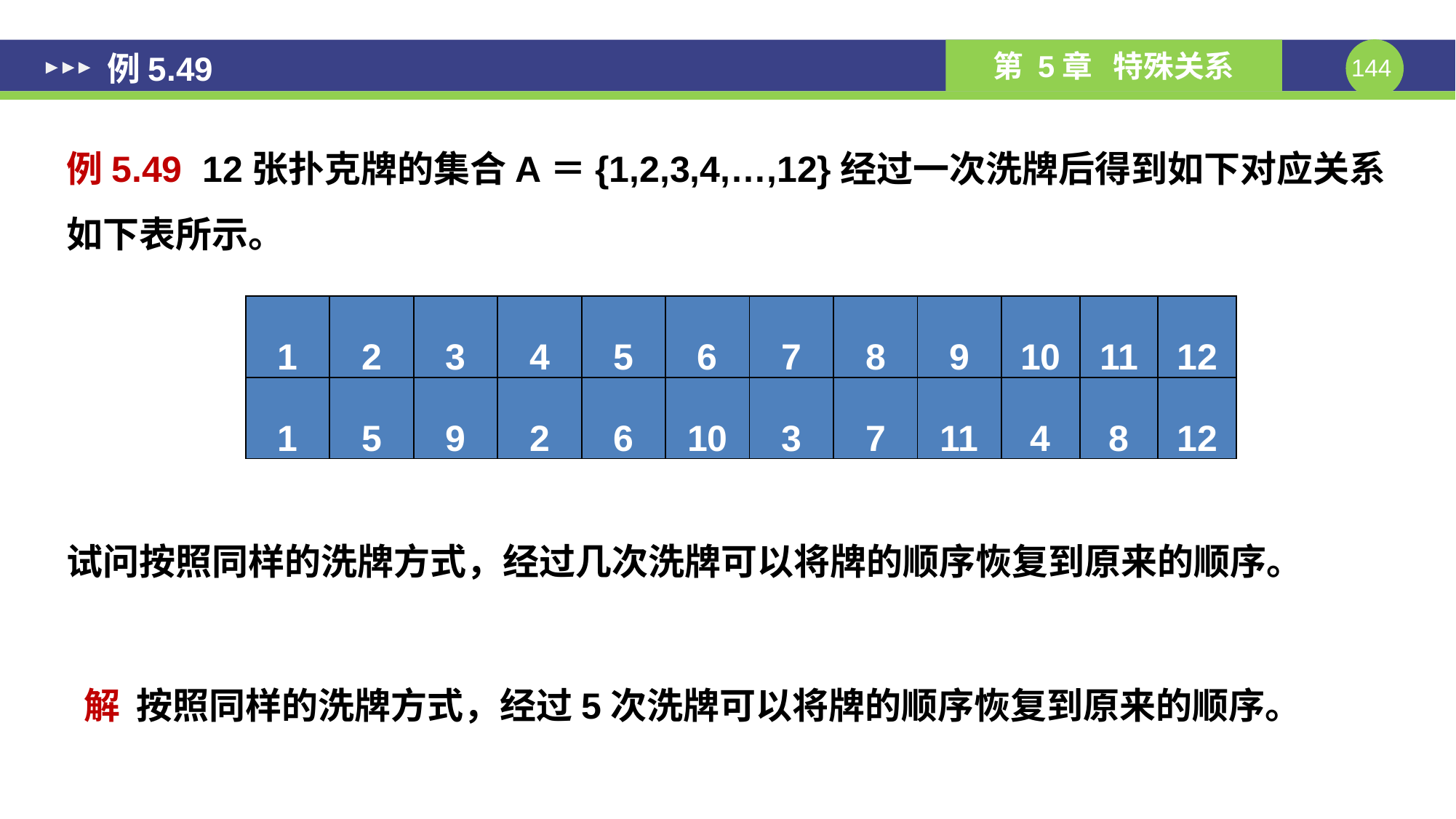

# 例5.49
例5.49  12张扑克牌的集合A＝{1,2,3,4,…,12}经过一次洗牌后得到如下对应关系如下表所示。

试问按照同样的洗牌方式，经过几次洗牌可以将牌的顺序恢复到原来的顺序。

| 1 | 2 | 3 | 4 | 5 | 6 | 7 | 8 | 9 | 10 | 11 | 12 |
| --- | --- | --- | --- | --- | --- | --- | --- | --- | --- | --- | --- |
| 1 | 5 | 9 | 2 | 6 | 10 | 3 | 7 | 11 | 4 | 8 | 12 |
解  按照同样的洗牌方式，经过5次洗牌可以将牌的顺序恢复到原来的顺序。